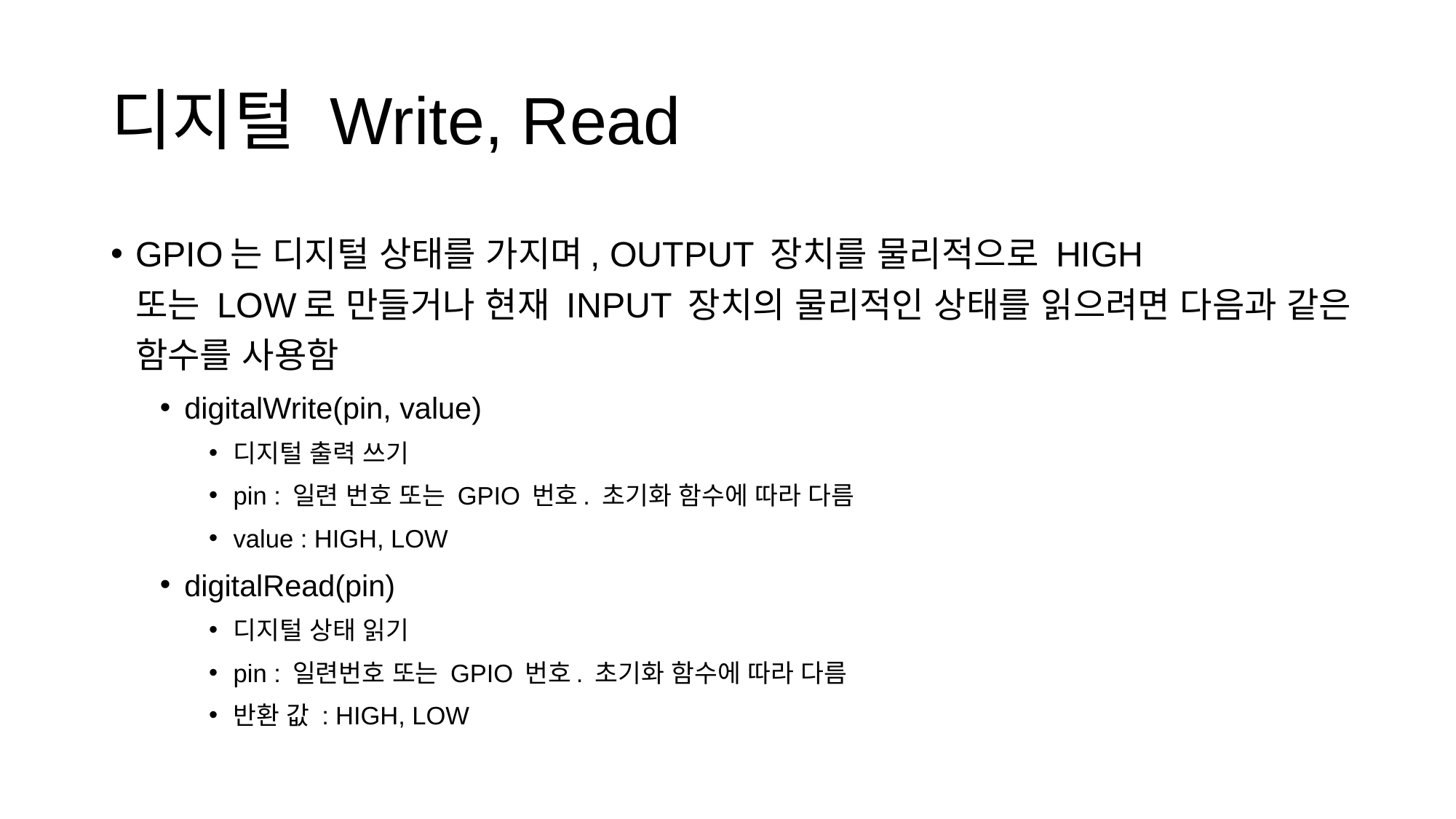

# 디지털 Write, Read
GPIO는 디지털 상태를 가지며, OUTPUT 장치를 물리적으로 HIGH
또는 LOW로 만들거나 현재 INPUT 장치의 물리적인 상태를 읽으려면 다음과 같은 함수를 사용함
digitalWrite(pin, value)
디지털 출력 쓰기
pin : 일련 번호 또는 GPIO 번호. 초기화 함수에 따라 다름
value : HIGH, LOW
digitalRead(pin)
디지털 상태 읽기
pin : 일련번호 또는 GPIO 번호. 초기화 함수에 따라 다름
반환 값 : HIGH, LOW